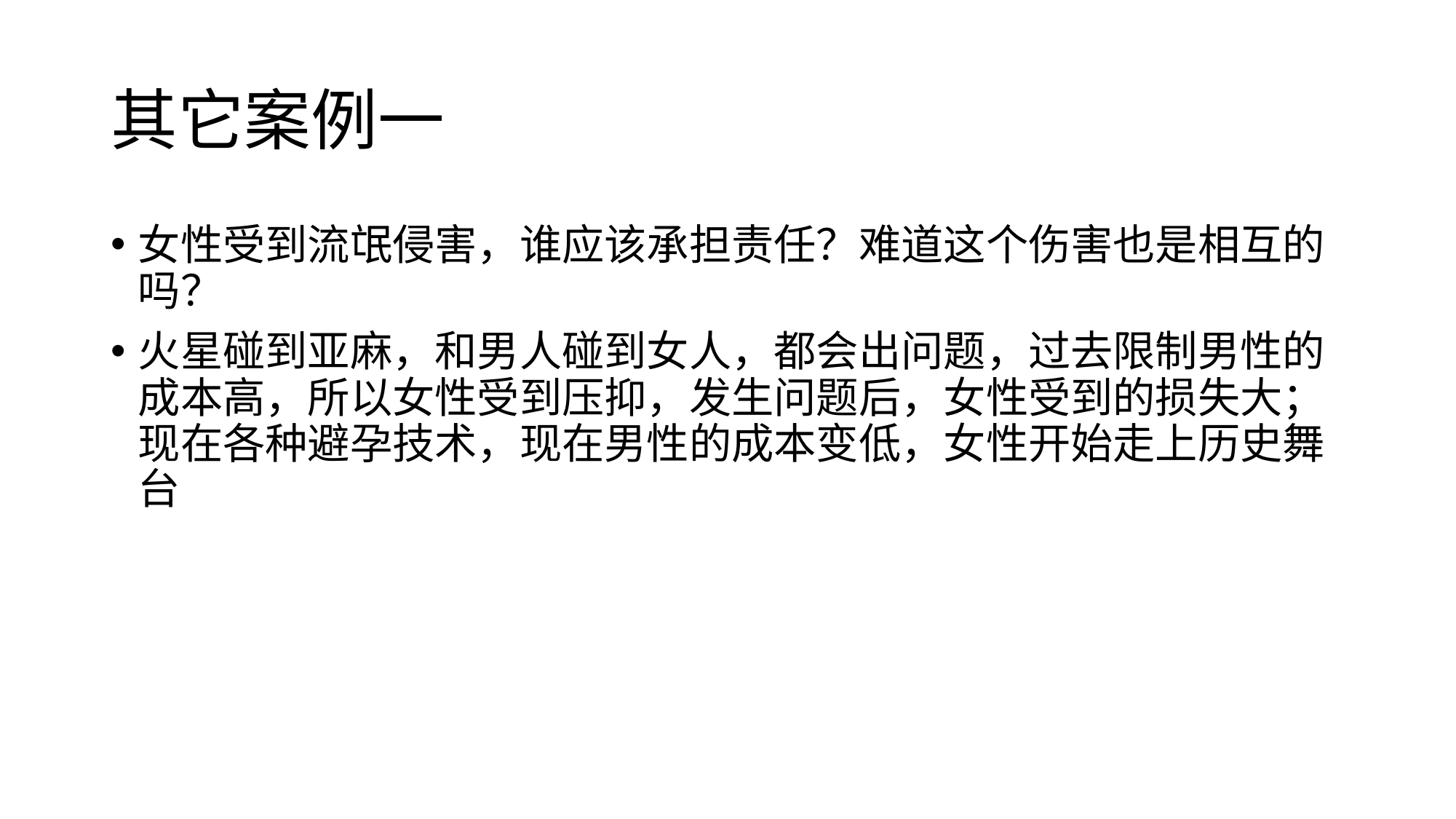

# 其它案例一
女性受到流氓侵害，谁应该承担责任？难道这个伤害也是相互的吗？
火星碰到亚麻，和男人碰到女人，都会出问题，过去限制男性的成本高，所以女性受到压抑，发生问题后，女性受到的损失大；现在各种避孕技术，现在男性的成本变低，女性开始走上历史舞台